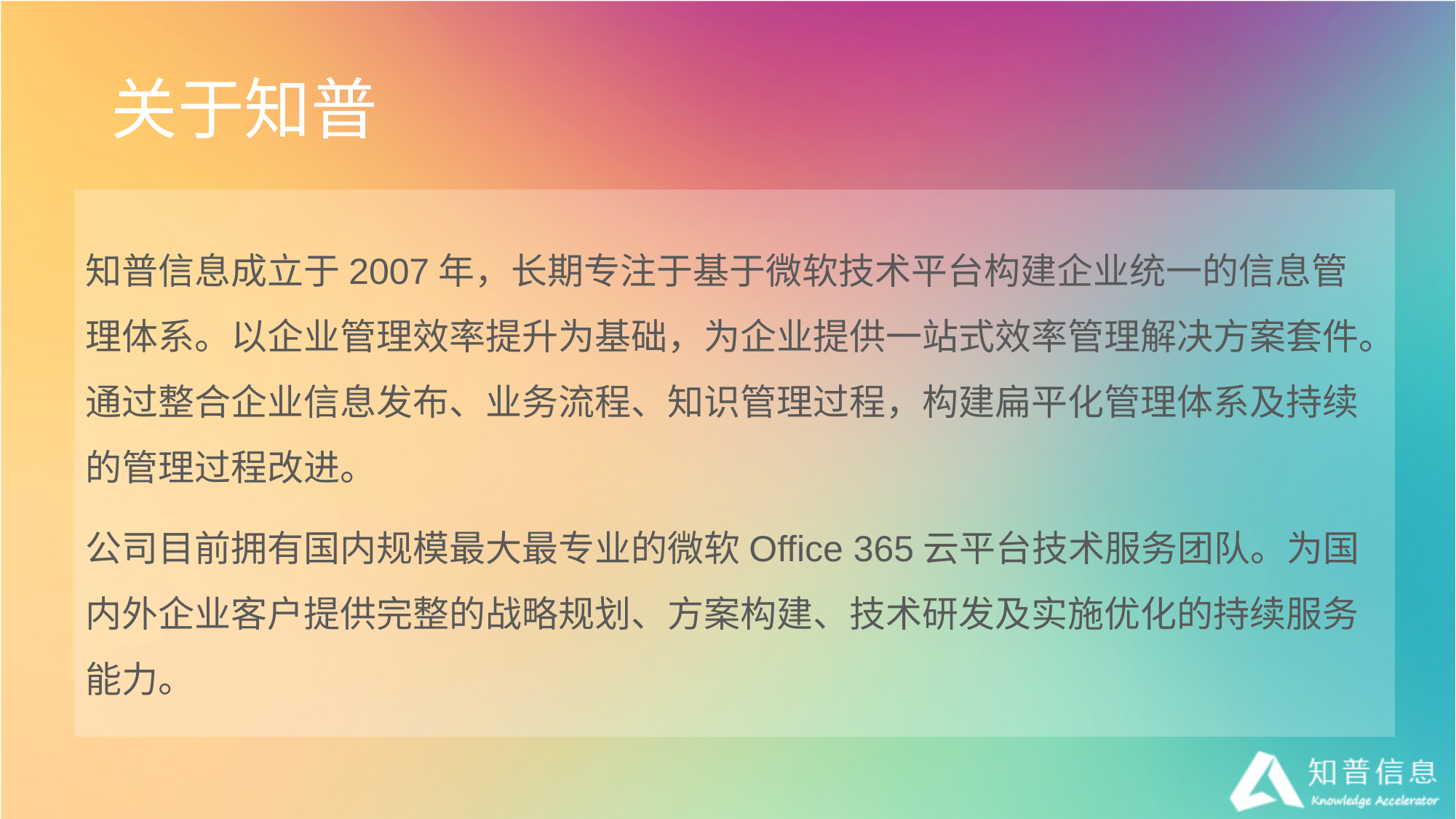

# 关于知普
知普信息成立于2007年，长期专注于基于微软技术平台构建企业统一的信息管理体系。以企业管理效率提升为基础，为企业提供一站式效率管理解决方案套件。通过整合企业信息发布、业务流程、知识管理过程，构建扁平化管理体系及持续的管理过程改进。
公司目前拥有国内规模最大最专业的微软Office 365云平台技术服务团队。为国内外企业客户提供完整的战略规划、方案构建、技术研发及实施优化的持续服务能力。